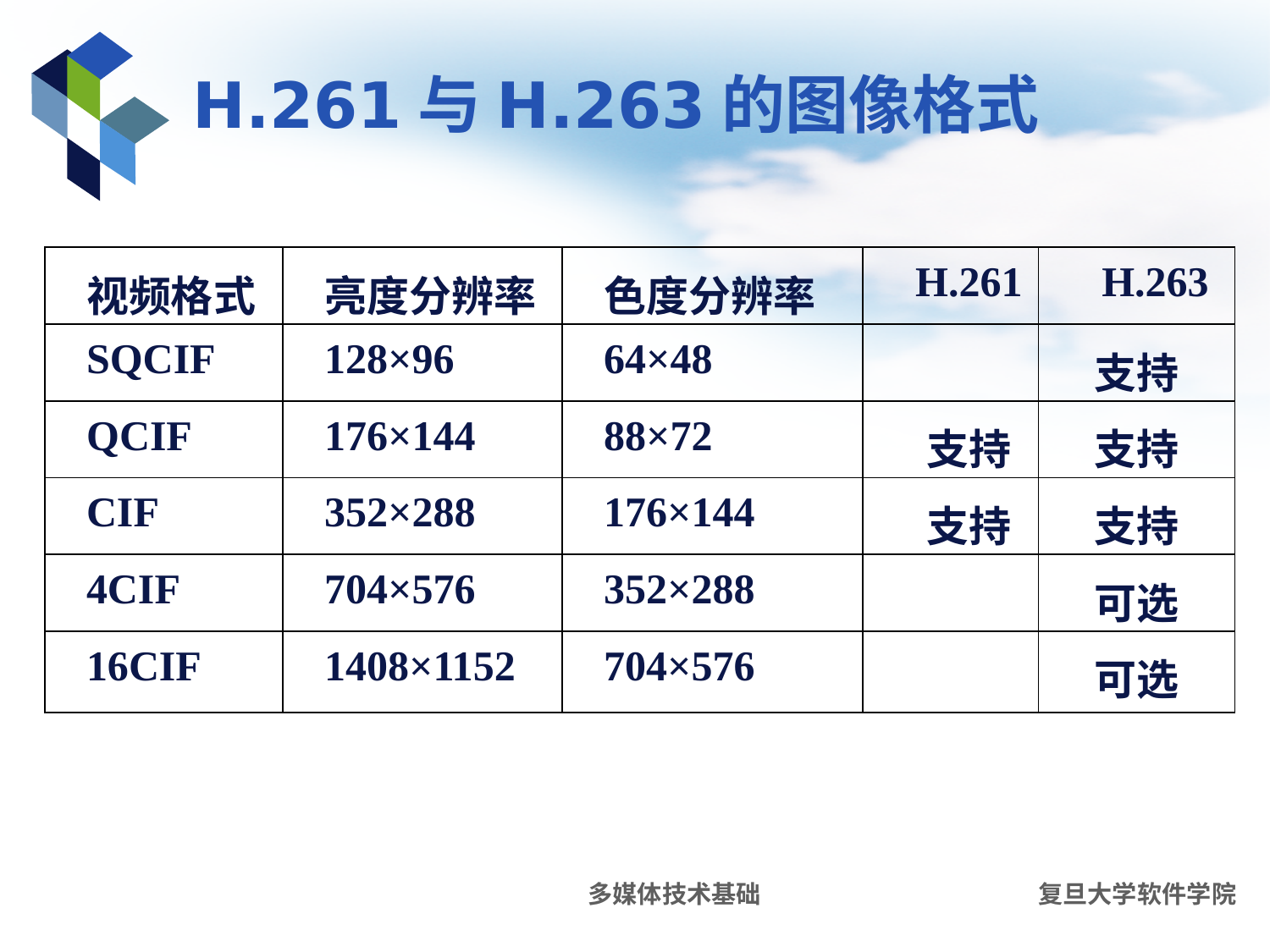

# H.261与H.263的图像格式
| 视频格式 | 亮度分辨率 | 色度分辨率 | H.261 | H.263 |
| --- | --- | --- | --- | --- |
| SQCIF | 128×96 | 64×48 |  | 支持 |
| QCIF | 176×144 | 88×72 | 支持 | 支持 |
| CIF | 352×288 | 176×144 | 支持 | 支持 |
| 4CIF | 704×576 | 352×288 |  | 可选 |
| 16CIF | 1408×1152 | 704×576 |  | 可选 |
多媒体技术基础